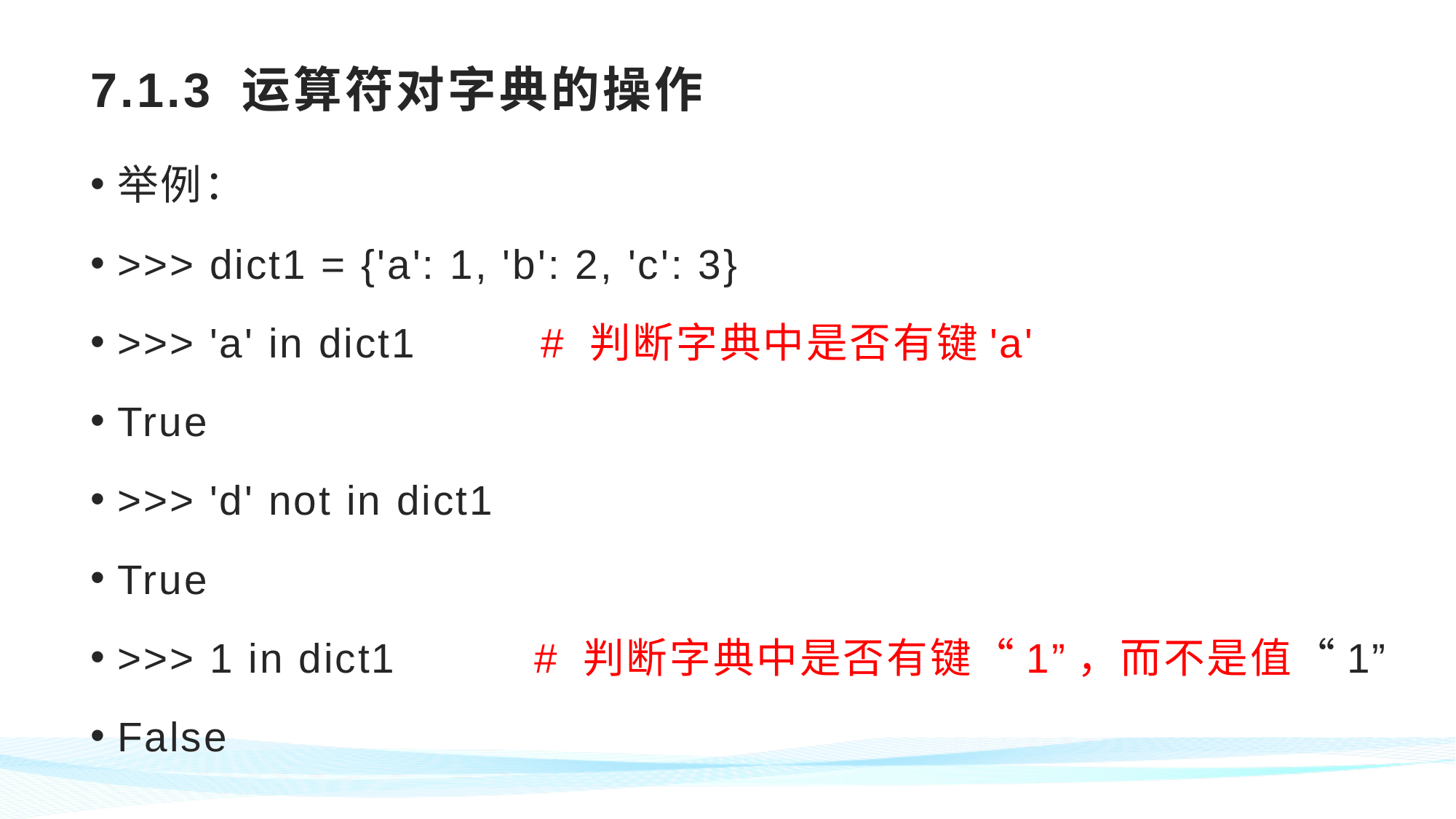

# 7.1.3 运算符对字典的操作
举例：
>>> dict1 = {'a': 1, 'b': 2, 'c': 3}
>>> 'a' in dict1         # 判断字典中是否有键'a'
True
>>> 'd' not in dict1
True
>>> 1 in dict1          # 判断字典中是否有键“1”，而不是值“1”
False
18